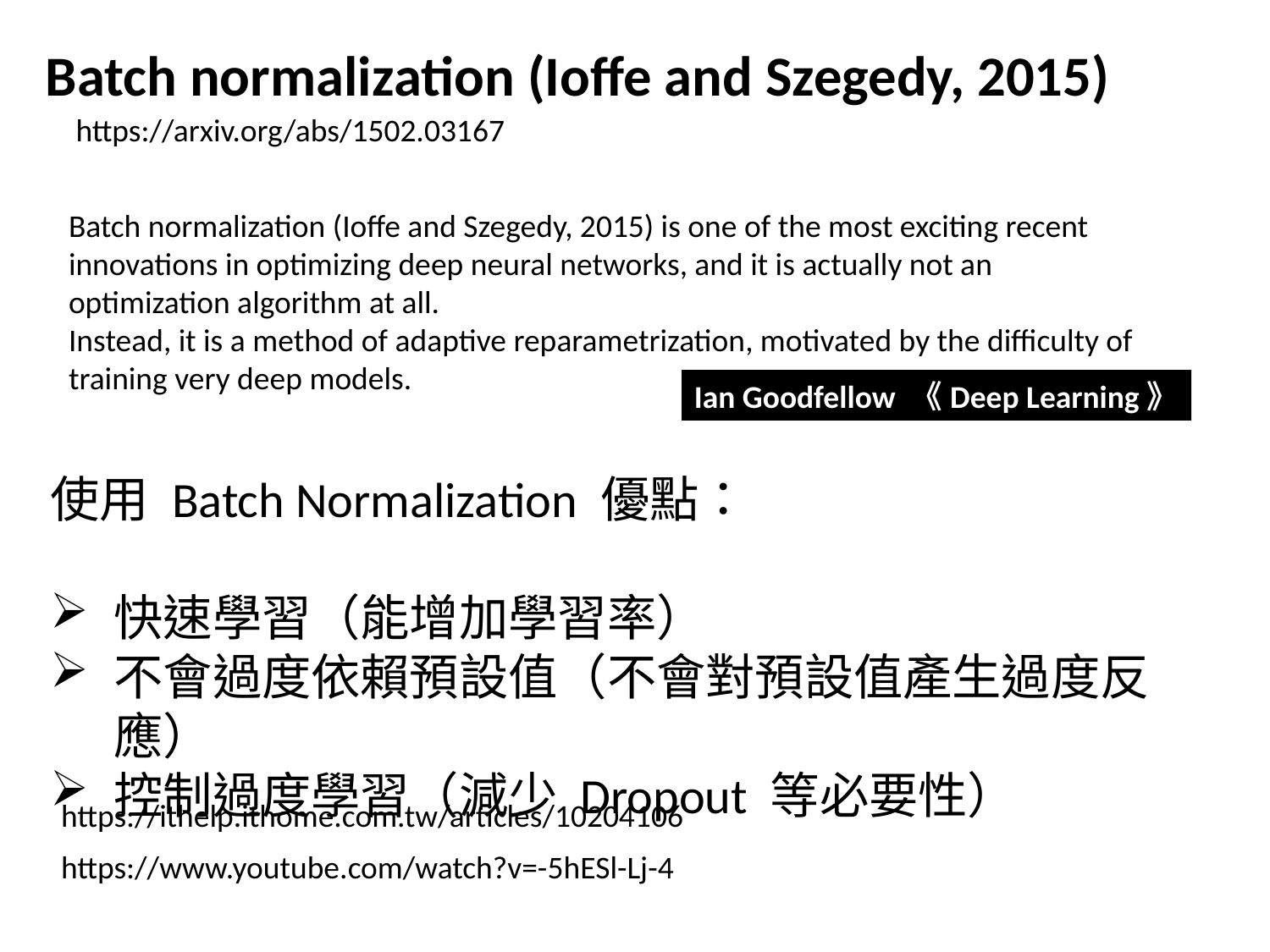

Batch normalization (Ioffe and Szegedy, 2015)
https://arxiv.org/abs/1502.03167
Batch normalization (Ioffe and Szegedy, 2015) is one of the most exciting recent innovations in optimizing deep neural networks, and it is actually not an optimization algorithm at all.
Instead, it is a method of adaptive reparametrization, motivated by the diﬃculty of training very deep models.
Ian Goodfellow 《Deep Learning》
使用 Batch Normalization 優點：

快速學習（能增加學習率）
不會過度依賴預設值（不會對預設值產生過度反應）
控制過度學習（減少 Dropout 等必要性）
https://ithelp.ithome.com.tw/articles/10204106
https://www.youtube.com/watch?v=-5hESl-Lj-4